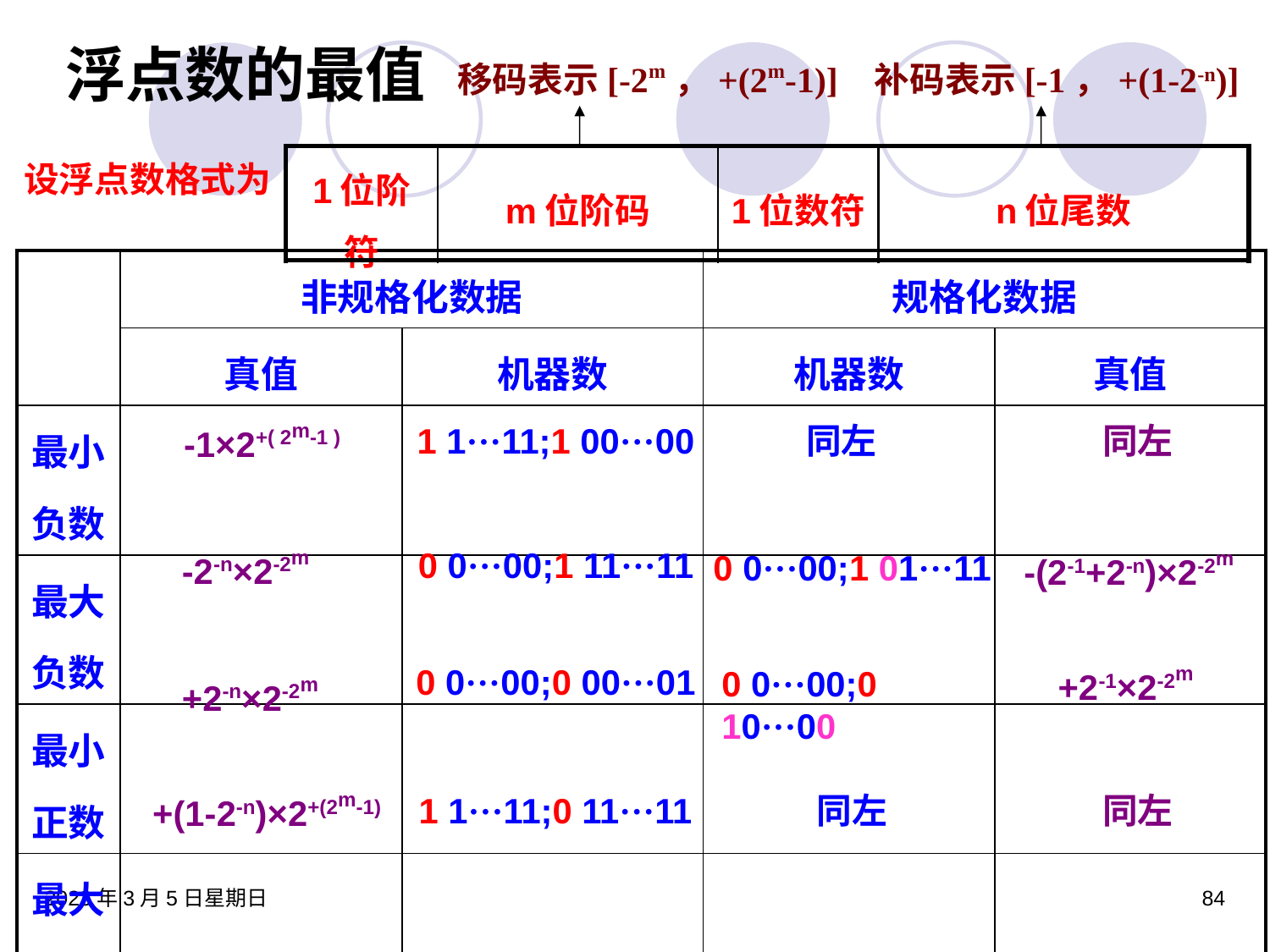

# 浮点数的最值
移码表示[-2m，+(2m-1)]
补码表示[-1，+(1-2-n)]

| 1位阶符 | m位阶码 | 1位数符 | n位尾数 |
| --- | --- | --- | --- |
设浮点数格式为
|  | 非规格化数据 |  | 规格化数据 |  |
| --- | --- | --- | --- | --- |
|  | 真值 | 机器数 | 机器数 | 真值 |
| 最小 负数 |  |  |  |  |
| 最大 负数 |  |  |  |  |
| 最小 正数 |  |  |  |  |
| 最大 正数 |  |  |  |  |
-1×2+( 2m-1 )
1 1···11;1 00···00
同左
同左
-2-n×2-2m
0 0···00;1 11···11
0 0···00;1 01···11
-(2-1+2-n)×2-2m
+2-1×2-2m
0 0···00;0 00···01
+2-n×2-2m
0 0···00;0 10···00
+(1-2-n)×2+(2m-1)
1 1···11;0 11···11
同左
同左
2023年3月5日星期日
84